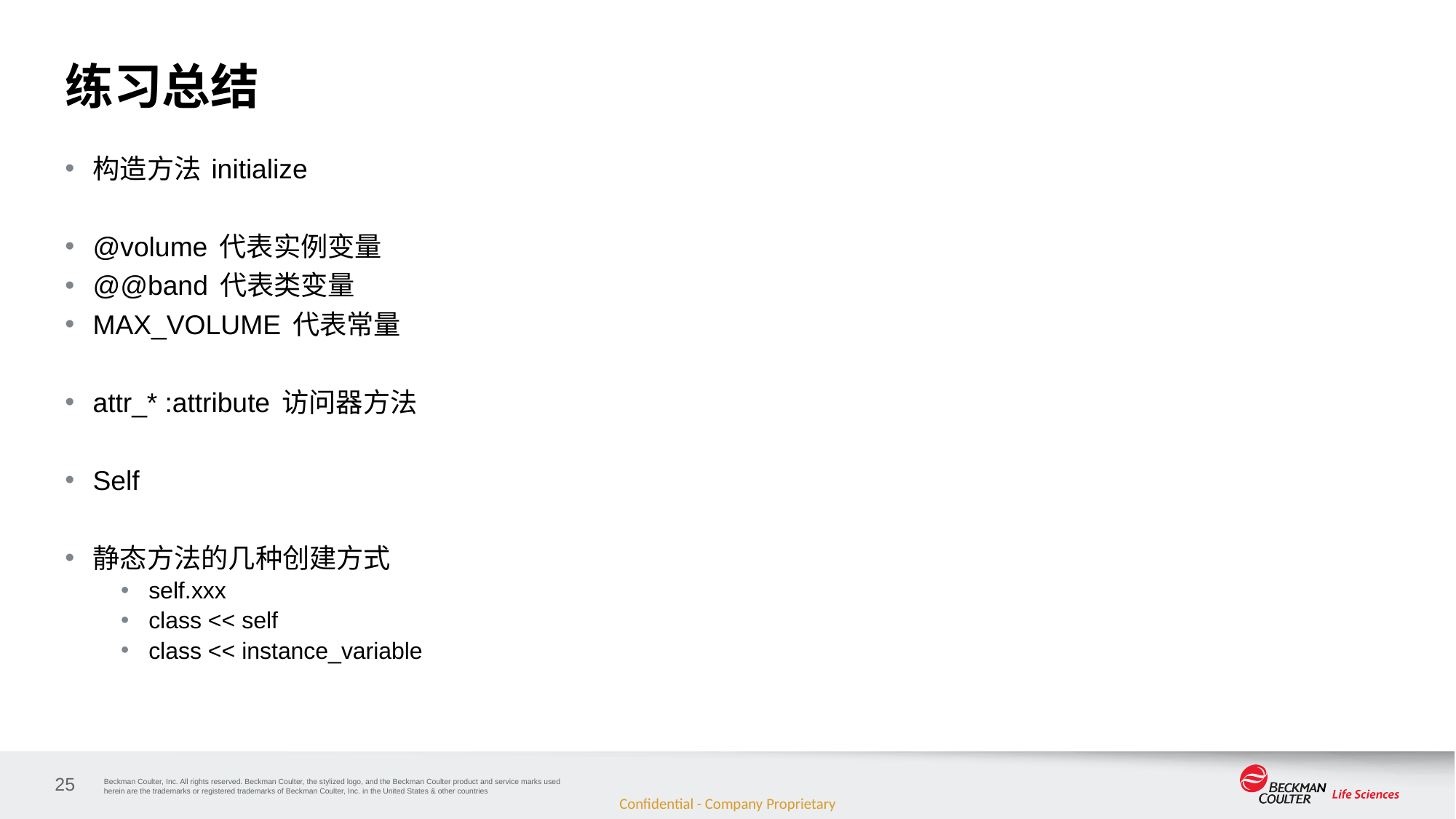

# 练习总结
构造方法 initialize

@volume 代表实例变量
@@band 代表类变量
MAX_VOLUME 代表常量

attr_* :attribute 访问器方法

Self

静态方法的几种创建方式
self.xxx
class << self
class << instance_variable